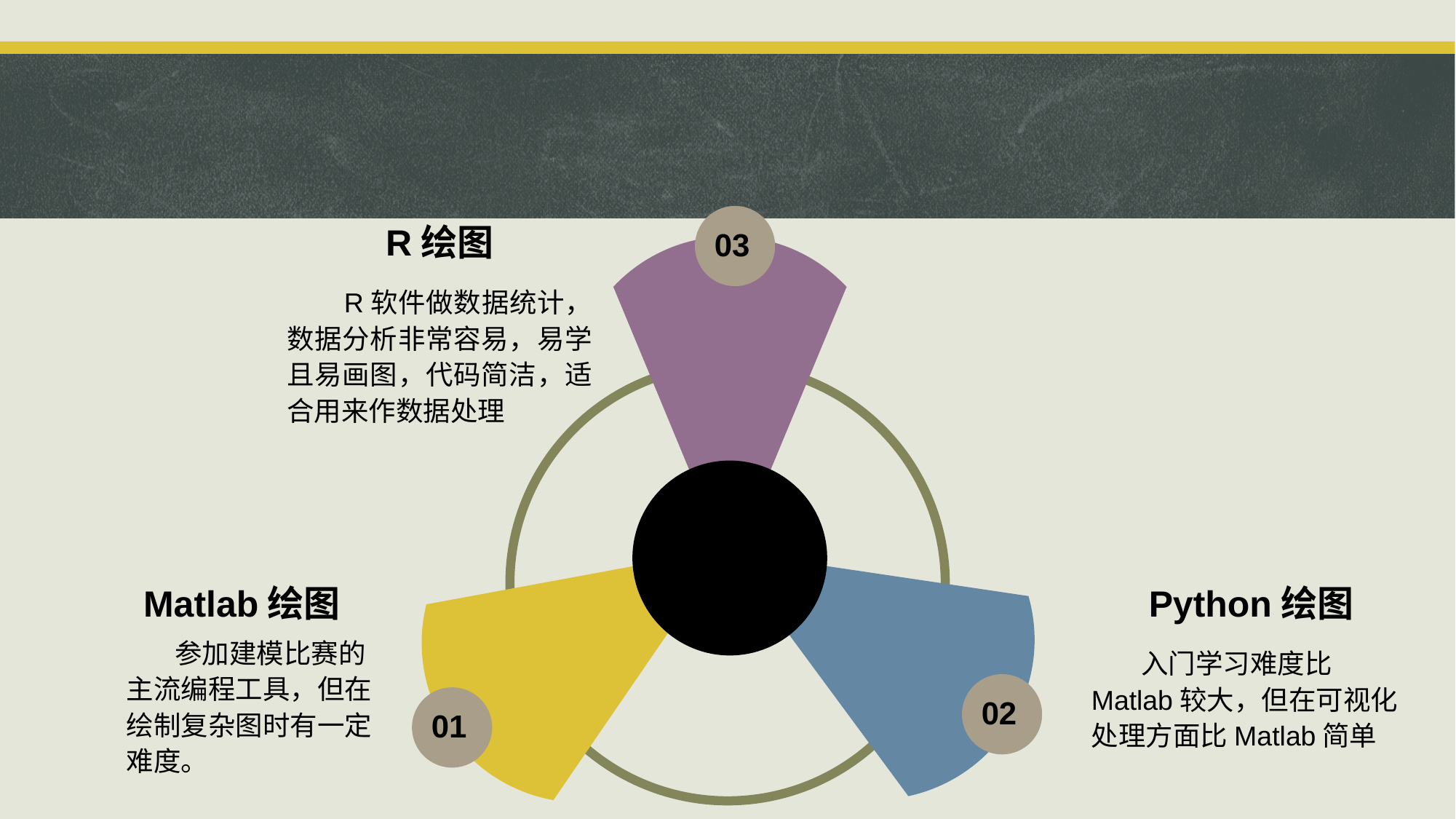

03
R绘图

       R软件做数据统计，数据分析非常容易，易学且易画图，代码简洁，适合用来作数据处理

常用
绘图软件

Matlab绘图
Python绘图
       参加建模比赛的主流编程工具，但在绘制复杂图时有一定难度。
       入门学习难度比Matlab较大，但在可视化处理方面比Matlab简单

02

01